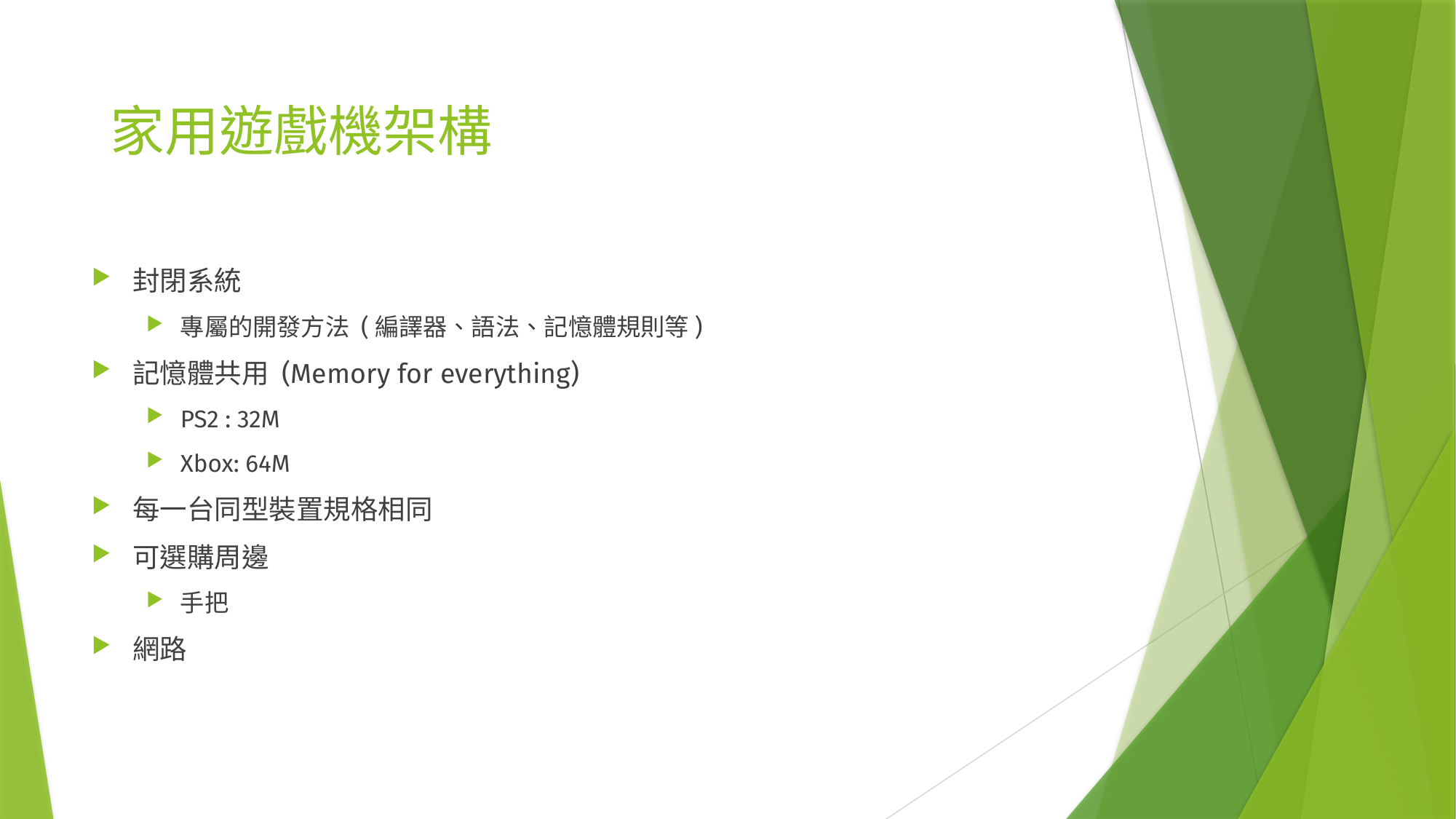

家用遊戲機架構
封閉系統
專屬的開發方法 (編譯器、語法、記憶體規則等)
記憶體共用 (Memory for everything)
PS2 : 32M
Xbox: 64M
每一台同型裝置規格相同
可選購周邊
手把
網路